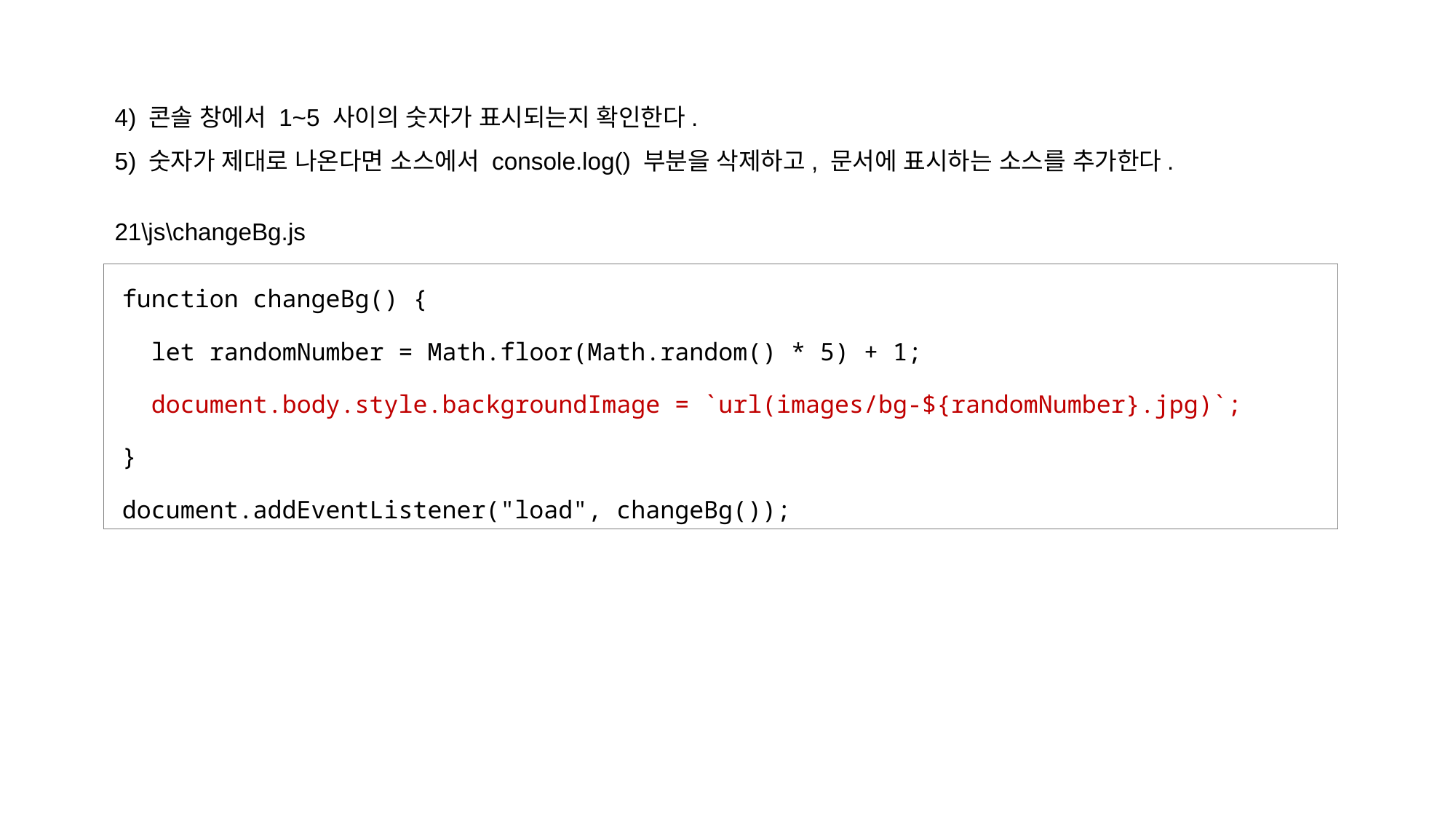

4) 콘솔 창에서 1~5 사이의 숫자가 표시되는지 확인한다.
5) 숫자가 제대로 나온다면 소스에서 console.log() 부분을 삭제하고, 문서에 표시하는 소스를 추가한다.
21\js\changeBg.js
function changeBg() {
  let randomNumber = Math.floor(Math.random() * 5) + 1;
  document.body.style.backgroundImage = `url(images/bg-${randomNumber}.jpg)`;
}
document.addEventListener("load", changeBg());